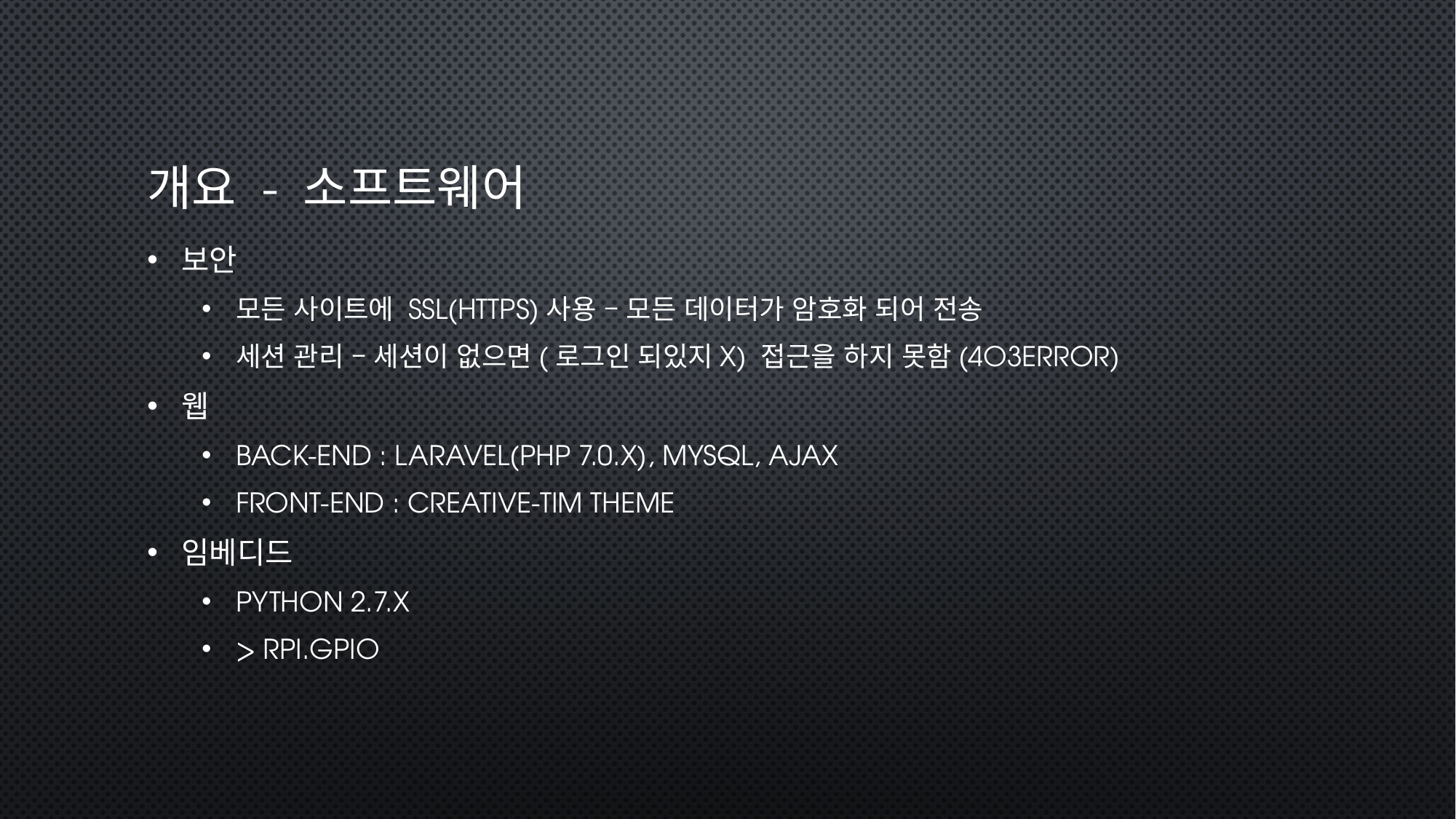

# 개요 - 소프트웨어
보안
모든 사이트에 SSL(https)사용 – 모든 데이터가 암호화 되어 전송
세션 관리 – 세션이 없으면(로그인 되있지X) 접근을 하지 못함(4o3error)
웹
Back-end : Laravel(php 7.0.x), Mysql, Ajax
Front-end : Creative-tim theme
임베디드
Python 2.7.x
> RPi.GPIO